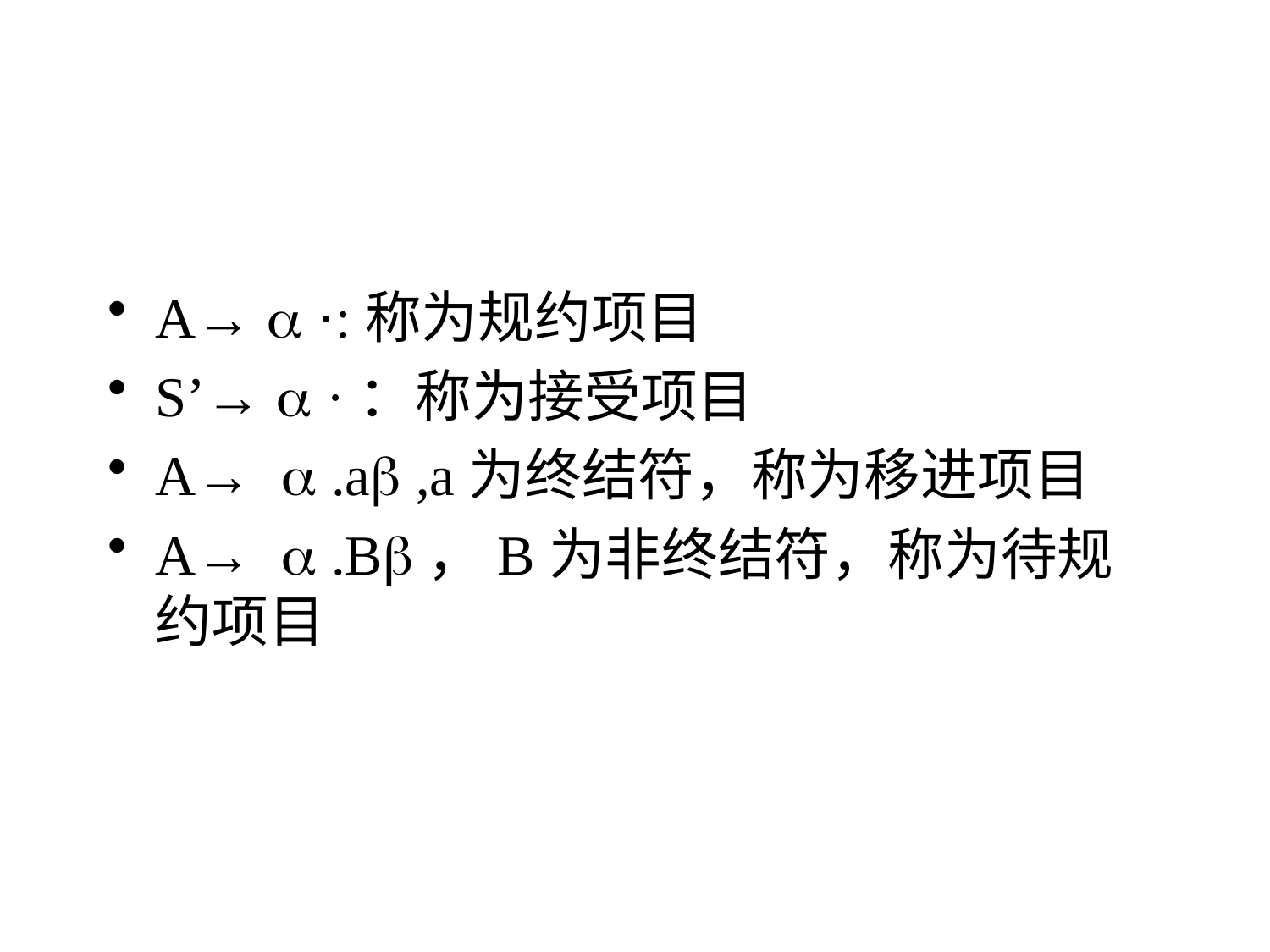

#
A→ α ·:称为规约项目
S’→ α ·：称为接受项目
A→  α .aβ ,a为终结符，称为移进项目
A→  α .Bβ，B为非终结符，称为待规约项目